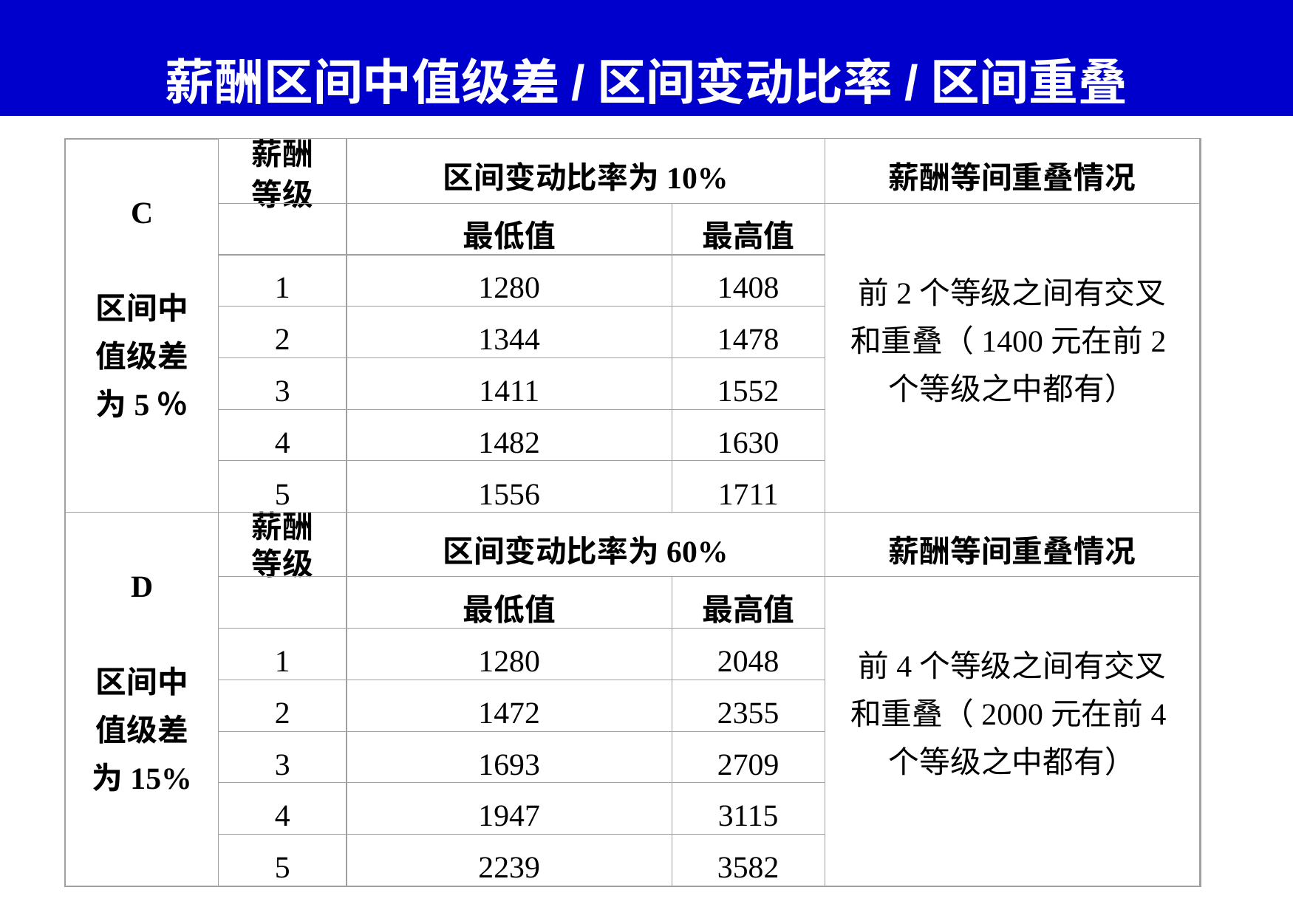

# 薪酬区间中值级差/区间变动比率/区间重叠

C

区间中值级差为5％

薪酬等级

区间变动比率为10%

薪酬等间重叠情况

最低值

最高值

前2个等级之间有交叉和重叠（1400元在前2个等级之中都有）

1

1280

1408

2

1344

1478

3

1411

1552

4

1482

1630

5

1556

1711

D

区间中值级差为15%

薪酬等级

区间变动比率为60%

薪酬等间重叠情况

最低值

最高值

前4个等级之间有交叉和重叠（2000元在前4个等级之中都有）

1

1280

2048

2

1472

2355

3

1693

2709

4

1947

3115

5

2239

3582